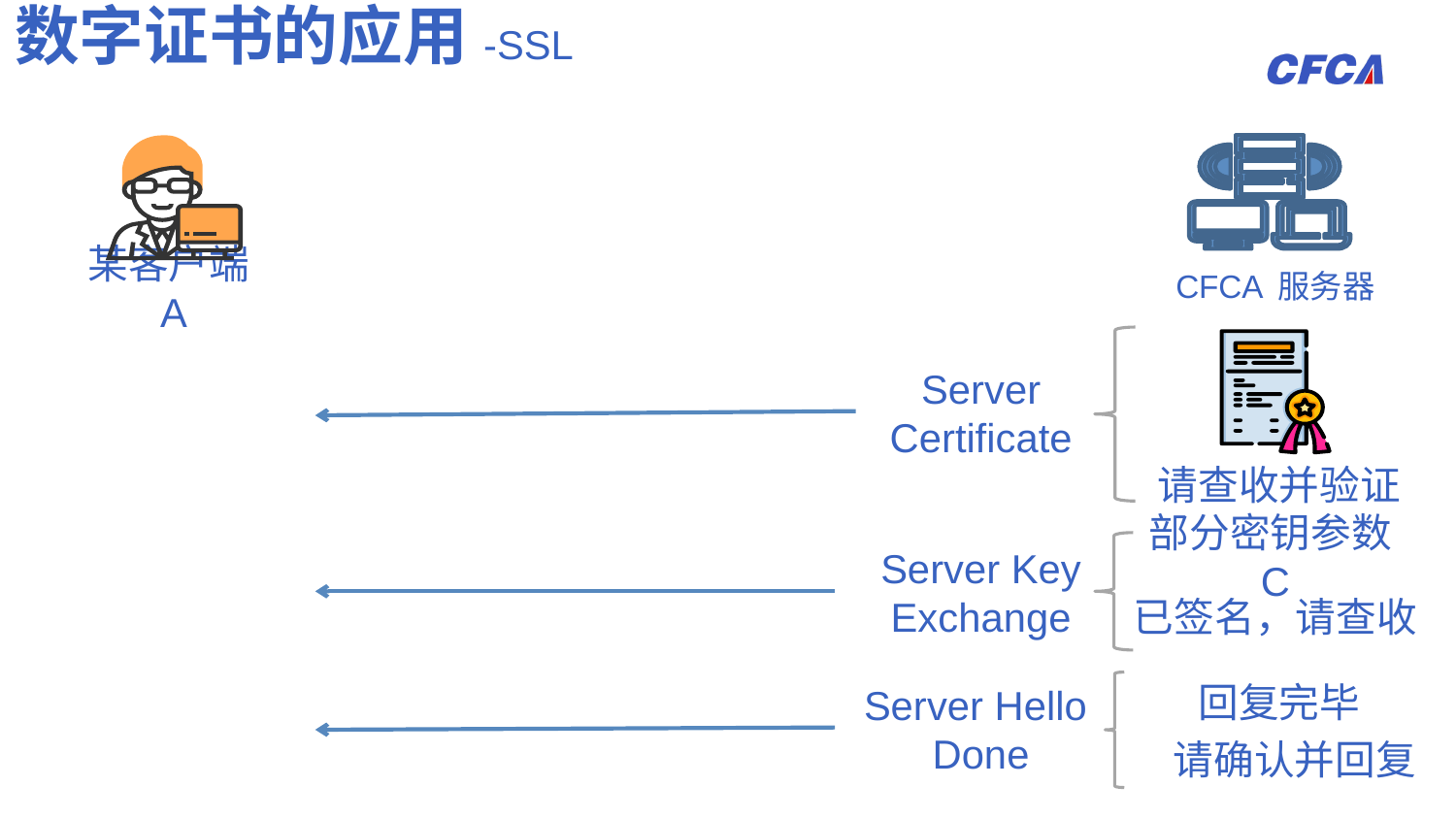

数字证书的应用-SSL

某客户端A

CFCA 服务器

Server Certificate
请查收并验证
部分密钥参数C

Server Key
Exchange
已签名，请查收

回复完毕
Server Hello
Done
请确认并回复